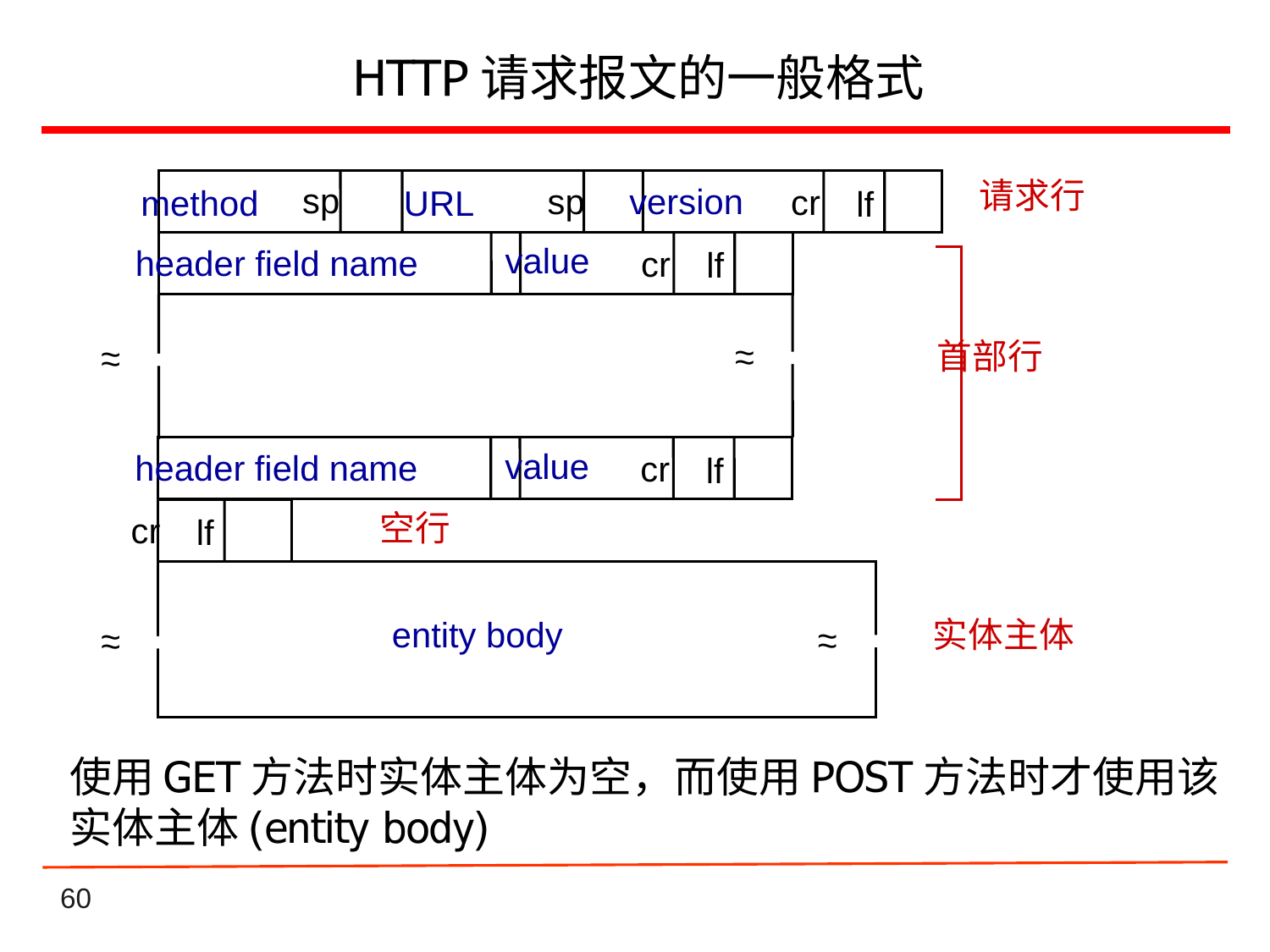

# HTTP请求报文的一般格式

sp
请求行
sp
version
cr
method
URL
lf

value

header field name
cr
lf

~
~

~
~

首部行

value

header field name
cr
lf

cr
lf
空行

entity body
~
~

~
~

实体主体
使用GET方法时实体主体为空，而使用POST方法时才使用该实体主体(entity body)